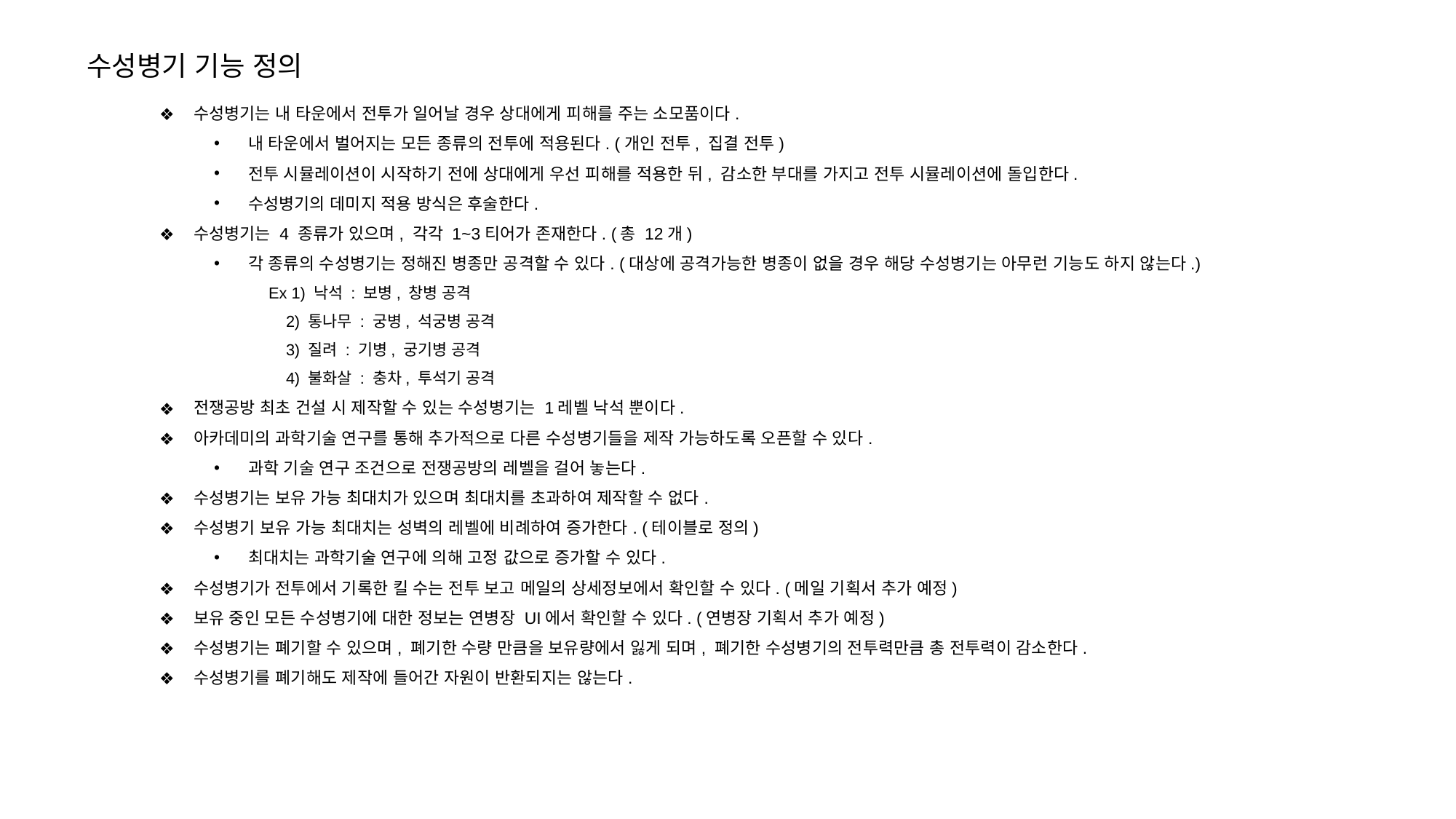

수성병기 기능 정의
수성병기는 내 타운에서 전투가 일어날 경우 상대에게 피해를 주는 소모품이다.
내 타운에서 벌어지는 모든 종류의 전투에 적용된다. (개인 전투, 집결 전투)
전투 시뮬레이션이 시작하기 전에 상대에게 우선 피해를 적용한 뒤, 감소한 부대를 가지고 전투 시뮬레이션에 돌입한다.
수성병기의 데미지 적용 방식은 후술한다.
수성병기는 4 종류가 있으며, 각각 1~3티어가 존재한다. (총 12개)
각 종류의 수성병기는 정해진 병종만 공격할 수 있다. (대상에 공격가능한 병종이 없을 경우 해당 수성병기는 아무런 기능도 하지 않는다.)
Ex 1) 낙석 : 보병, 창병 공격
    2) 통나무 : 궁병, 석궁병 공격
    3) 질려 : 기병, 궁기병 공격
    4) 불화살 : 충차, 투석기 공격
전쟁공방 최초 건설 시 제작할 수 있는 수성병기는 1레벨 낙석 뿐이다.
아카데미의 과학기술 연구를 통해 추가적으로 다른 수성병기들을 제작 가능하도록 오픈할 수 있다.
과학 기술 연구 조건으로 전쟁공방의 레벨을 걸어 놓는다.
수성병기는 보유 가능 최대치가 있으며 최대치를 초과하여 제작할 수 없다.
수성병기 보유 가능 최대치는 성벽의 레벨에 비례하여 증가한다. (테이블로 정의)
최대치는 과학기술 연구에 의해 고정 값으로 증가할 수 있다.
수성병기가 전투에서 기록한 킬 수는 전투 보고 메일의 상세정보에서 확인할 수 있다. (메일 기획서 추가 예정)
보유 중인 모든 수성병기에 대한 정보는 연병장 UI에서 확인할 수 있다. (연병장 기획서 추가 예정)
수성병기는 폐기할 수 있으며, 폐기한 수량 만큼을 보유량에서 잃게 되며, 폐기한 수성병기의 전투력만큼 총 전투력이 감소한다.
수성병기를 폐기해도 제작에 들어간 자원이 반환되지는 않는다.